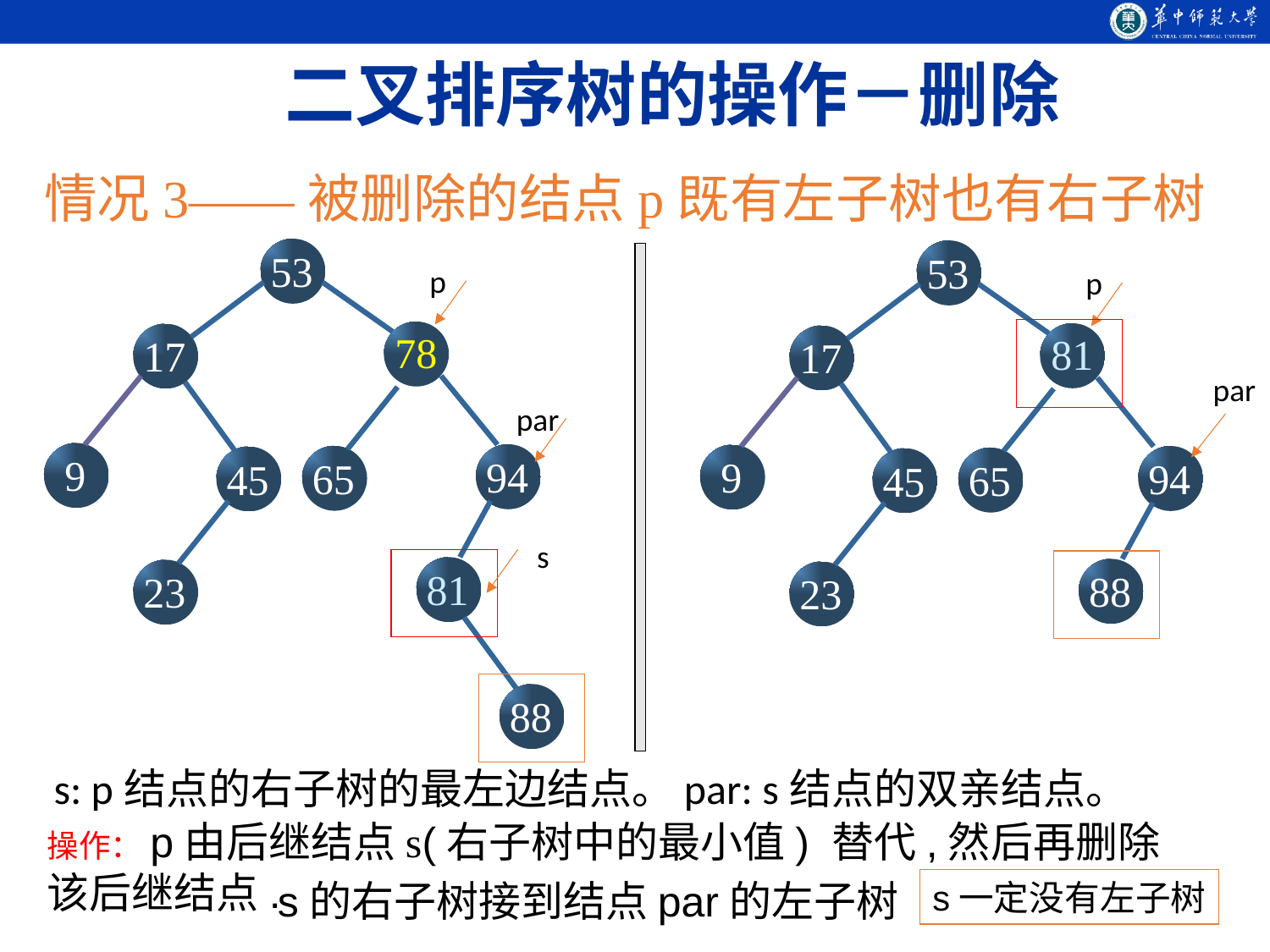

二叉排序树的操作－删除
情况3——被删除的结点p既有左子树也有右子树

53
p

78
17

par

9
94
65
45

s

81
23

88
32

53
p

81
17

9
65
45

23

94

par

88
s: p结点的右子树的最左边结点。par: s结点的双亲结点。
操作：p由后继结点s(右子树中的最小值) 替代,然后再删除该后继结点.
s的右子树接到结点par的左子树
s一定没有左子树